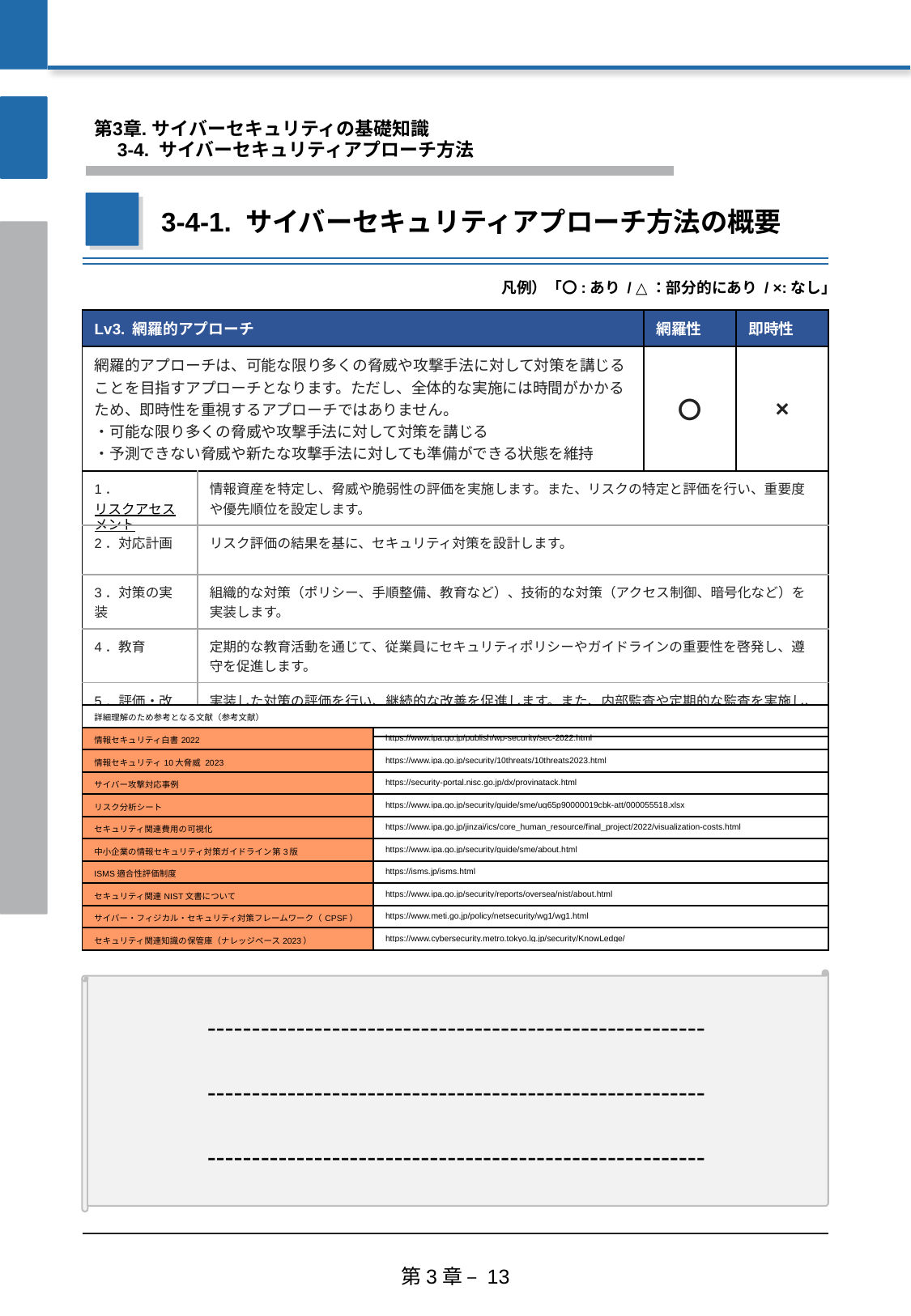

第3章. サイバーセキュリティの基礎知識
　3-4. サイバーセキュリティアプローチ方法
3-4-1. サイバーセキュリティアプローチ方法の概要
凡例）「〇:あり / △：部分的にあり / ×:なし」
| Lv3. 網羅的アプローチ |  | 網羅性 | 即時性 |
| --- | --- | --- | --- |
| 網羅的アプローチは、可能な限り多くの脅威や攻撃手法に対して対策を講じることを目指すアプローチとなります。ただし、全体的な実施には時間がかかるため、即時性を重視するアプローチではありません。 ・可能な限り多くの脅威や攻撃手法に対して対策を講じる ・予測できない脅威や新たな攻撃手法に対しても準備ができる状態を維持 |  | 〇 | × |
| 1．リスクアセスメント | 情報資産を特定し、脅威や脆弱性の評価を実施します。また、リスクの特定と評価を行い、重要度や優先順位を設定します。 |  |  |
| 2．対応計画 | リスク評価の結果を基に、セキュリティ対策を設計します。 |  |  |
| 3．対策の実装 | 組織的な対策（ポリシー、手順整備、教育など）、技術的な対策（アクセス制御、暗号化など）を実装します。 |  |  |
| 4．教育 | 定期的な教育活動を通じて、従業員にセキュリティポリシーやガイドラインの重要性を啓発し、遵守を促進します。 |  |  |
| 5．評価・改善 | 実装した対策の評価を行い、継続的な改善を促進します。また、内部監査や定期的な監査を実施し、情報セキュリティ管理システム適合性および妥当性を確認します。 |  |  |
| 詳細理解のため参考となる文献（参考文献） |  |
| --- | --- |
| 情報セキュリティ白書2022 | https://www.ipa.go.jp/publish/wp-security/sec-2022.html |
| 情報セキュリティ10大脅威 2023 | https://www.ipa.go.jp/security/10threats/10threats2023.html |
| サイバー攻撃対応事例 | https://security-portal.nisc.go.jp/dx/provinatack.html |
| リスク分析シート | https://www.ipa.go.jp/security/guide/sme/ug65p90000019cbk-att/000055518.xlsx |
| セキュリティ関連費用の可視化 | https://www.ipa.go.jp/jinzai/ics/core\_human\_resource/final\_project/2022/visualization-costs.html |
| 中小企業の情報セキュリティ対策ガイドライン第3版 | https://www.ipa.go.jp/security/guide/sme/about.html |
| ISMS適合性評価制度 | https://isms.jp/isms.html |
| セキュリティ関連NIST文書について | https://www.ipa.go.jp/security/reports/oversea/nist/about.html |
| サイバー・フィジカル・セキュリティ対策フレームワーク（CPSF） | https://www.meti.go.jp/policy/netsecurity/wg1/wg1.html |
| セキュリティ関連知識の保管庫（ナレッジベース2023） | https://www.cybersecurity.metro.tokyo.lg.jp/security/KnowLedge/ |

--------------------------------------------------------

--------------------------------------------------------

--------------------------------------------------------

第3章 – 13